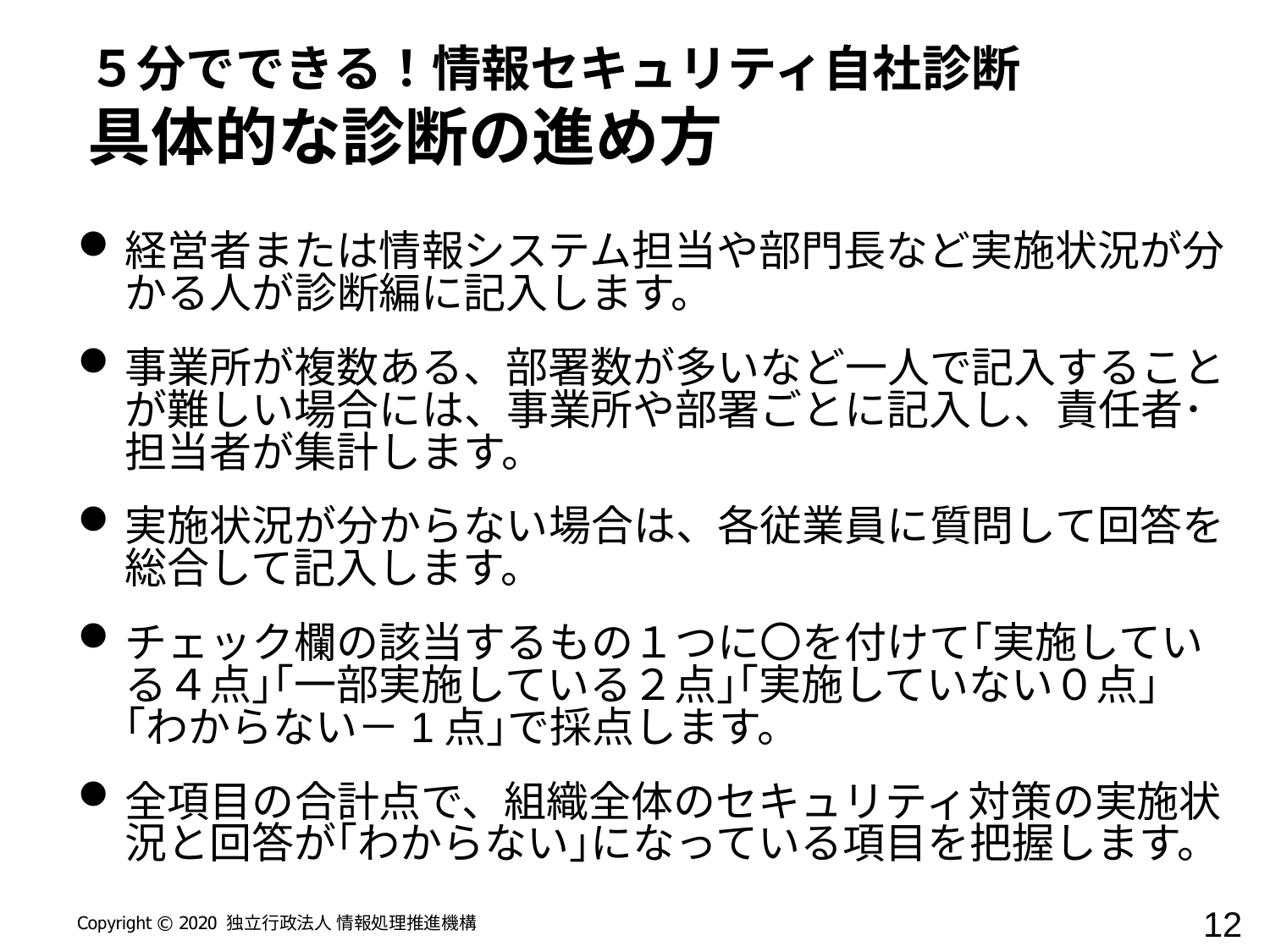

# ５分でできる！情報セキュリティ自社診断 具体的な診断の進め方
経営者または情報システム担当や部門長など実施状況が分かる人が診断編に記入します。
事業所が複数ある、部署数が多いなど一人で記入することが難しい場合には、事業所や部署ごとに記入し、責任者･担当者が集計します。
実施状況が分からない場合は、各従業員に質問して回答を総合して記入します。
チェック欄の該当するもの１つに〇を付けて｢実施している４点｣｢一部実施している２点｣｢実施していない０点｣
｢わからない－1点｣で採点します。
全項目の合計点で、組織全体のセキュリティ対策の実施状況と回答が｢わからない｣になっている項目を把握します。